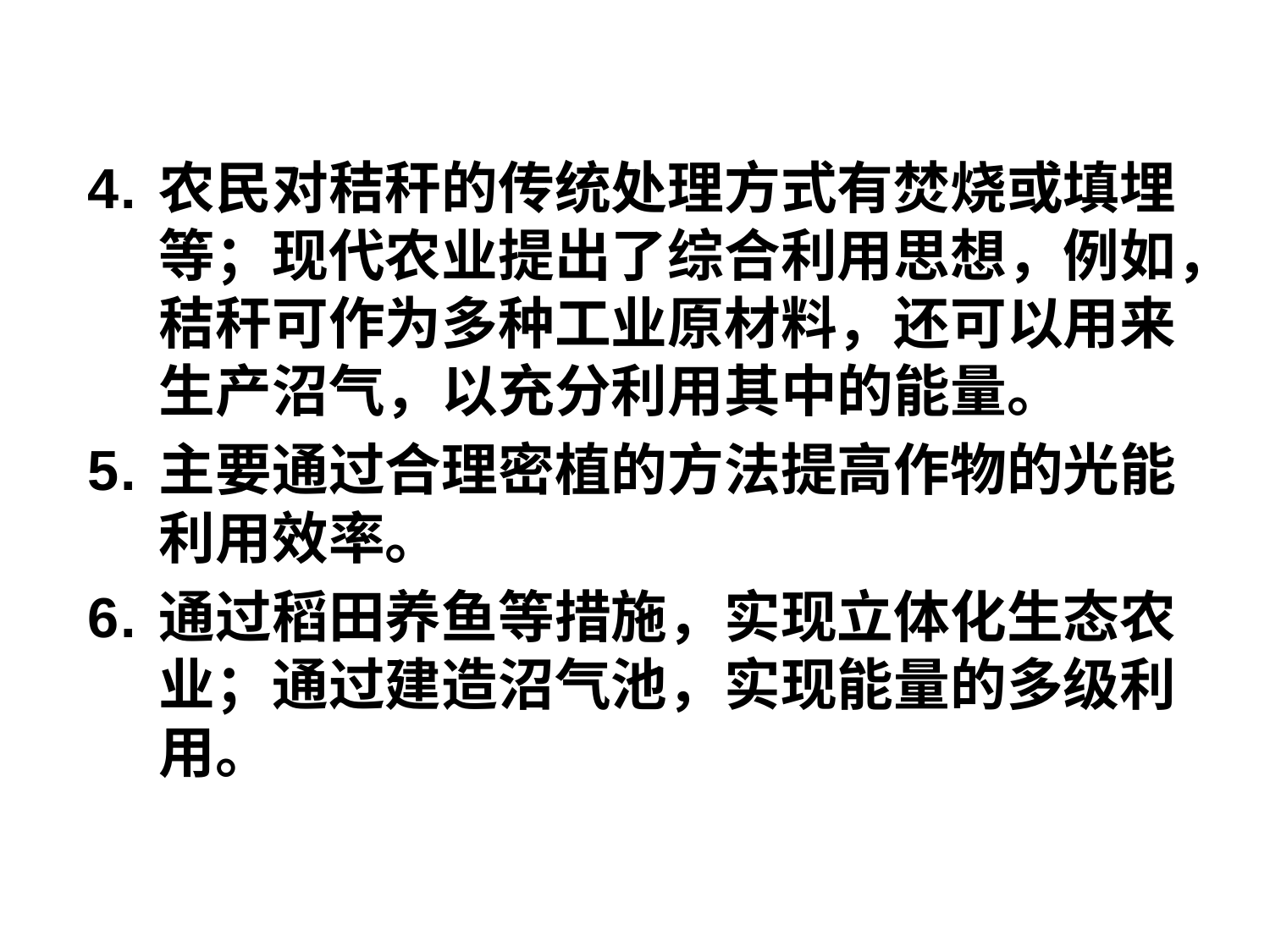

农民对秸秆的传统处理方式有焚烧或填埋等；现代农业提出了综合利用思想，例如，秸秆可作为多种工业原材料，还可以用来生产沼气，以充分利用其中的能量。
主要通过合理密植的方法提高作物的光能利用效率。
通过稻田养鱼等措施，实现立体化生态农业；通过建造沼气池，实现能量的多级利用。